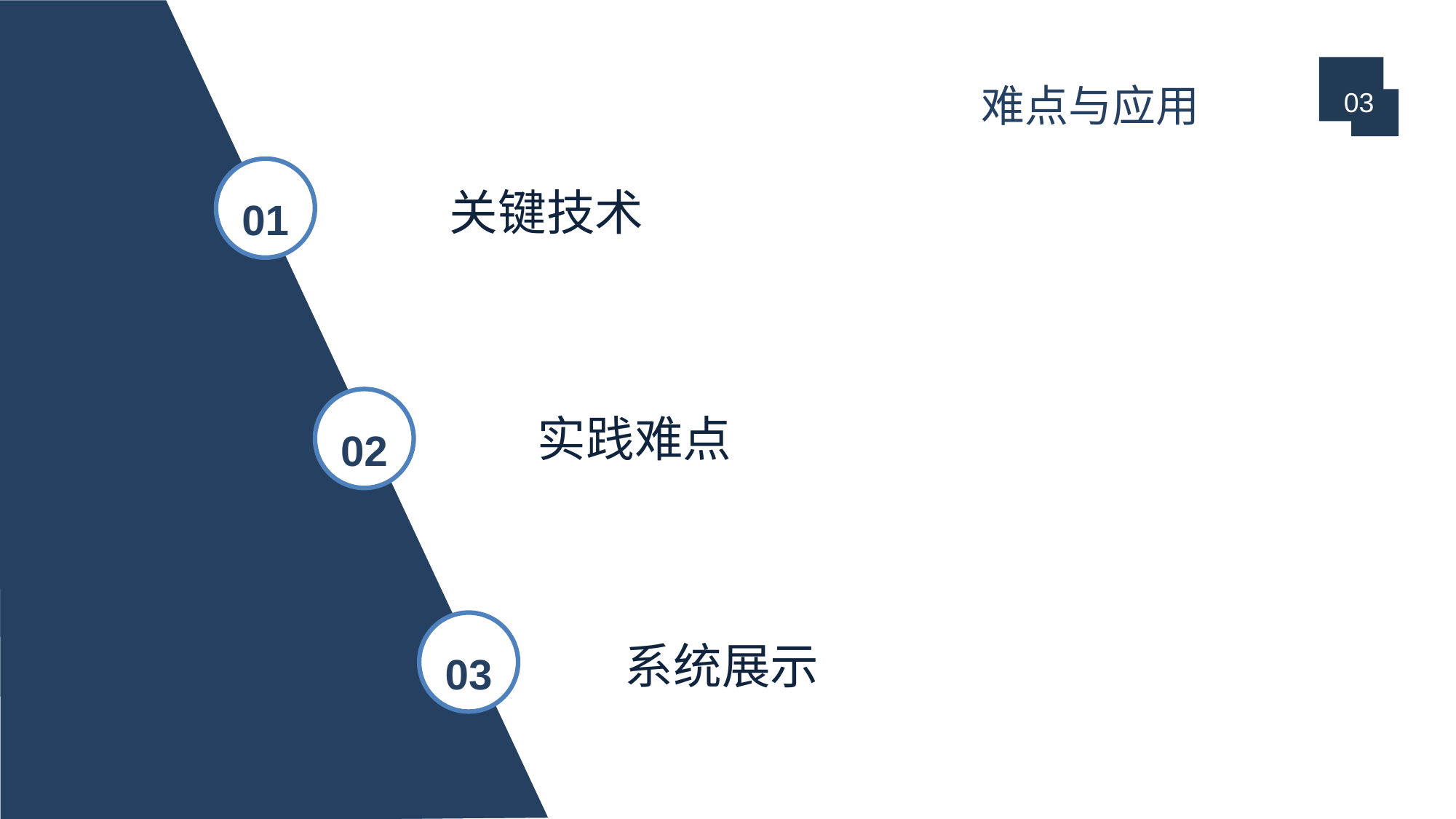

# 难点与应用
03

01
关键技术

       实践难点

               系统展示

02

03